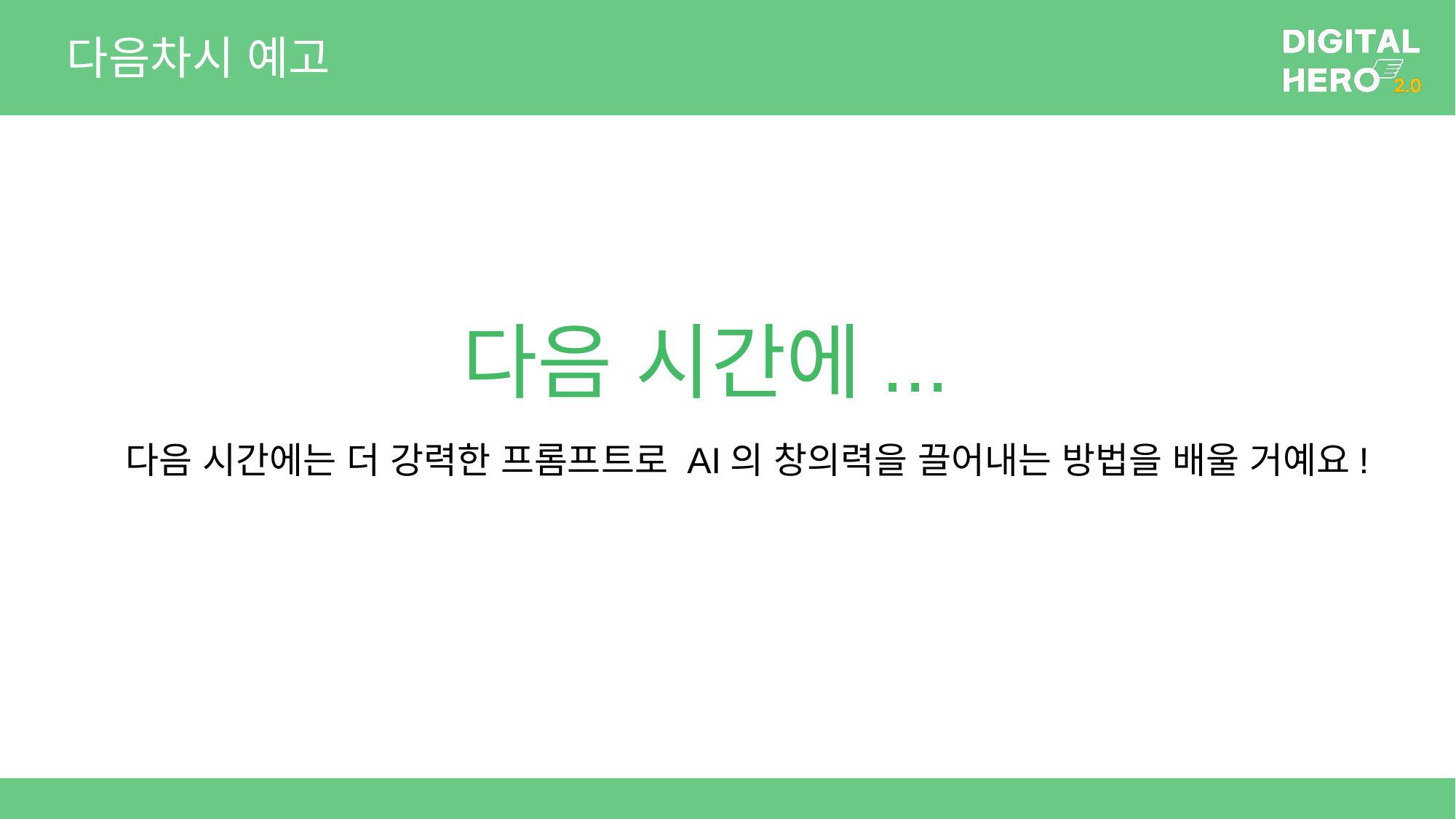

# 다음차시 예고
다음 시간에...
다음 시간에는 더 강력한 프롬프트로 AI의 창의력을 끌어내는 방법을 배울 거예요!